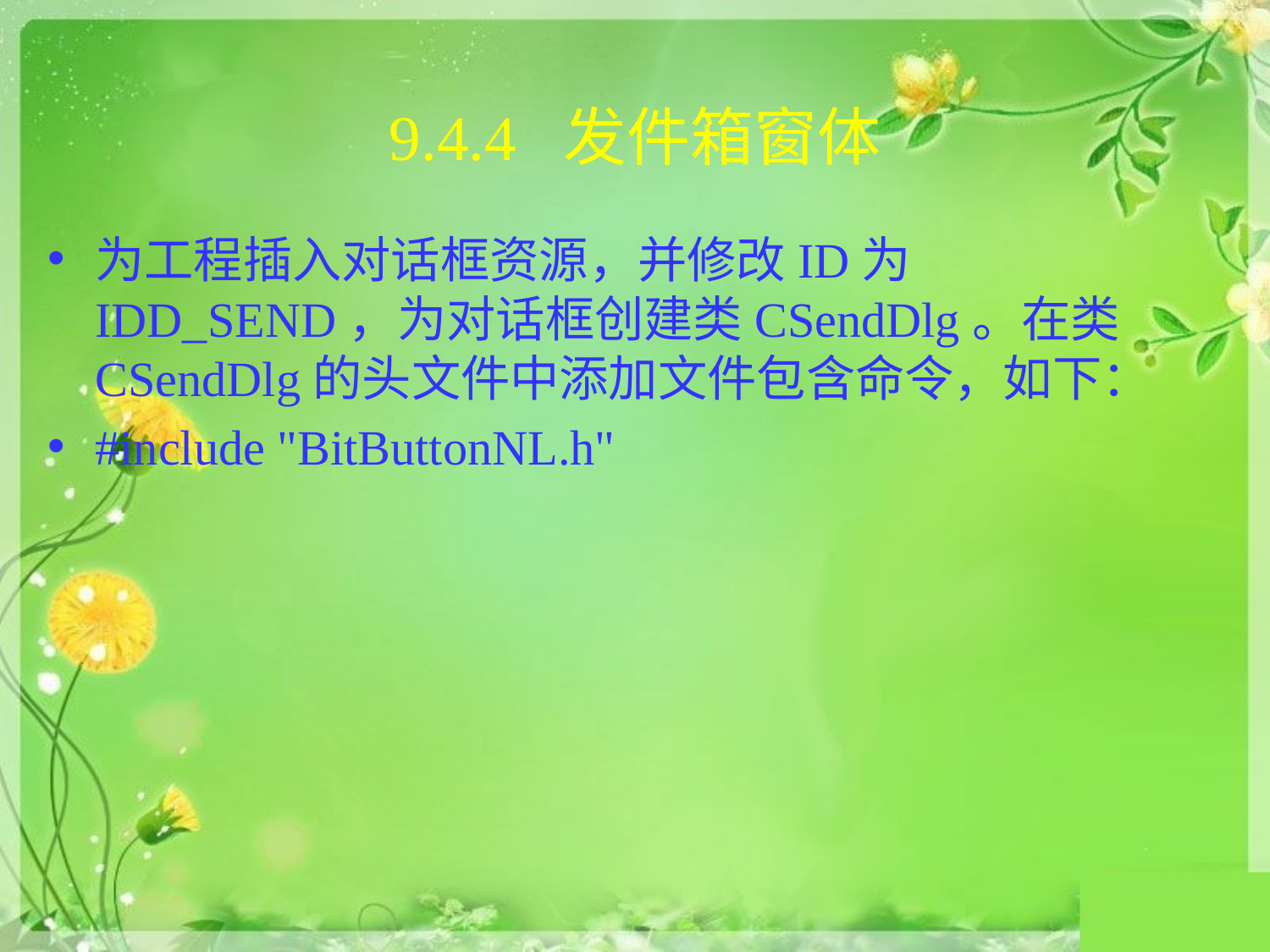

# 9.4.4  发件箱窗体
为工程插入对话框资源，并修改ID为IDD_SEND，为对话框创建类CSendDlg。在类CSendDlg的头文件中添加文件包含命令，如下：
#include "BitButtonNL.h"